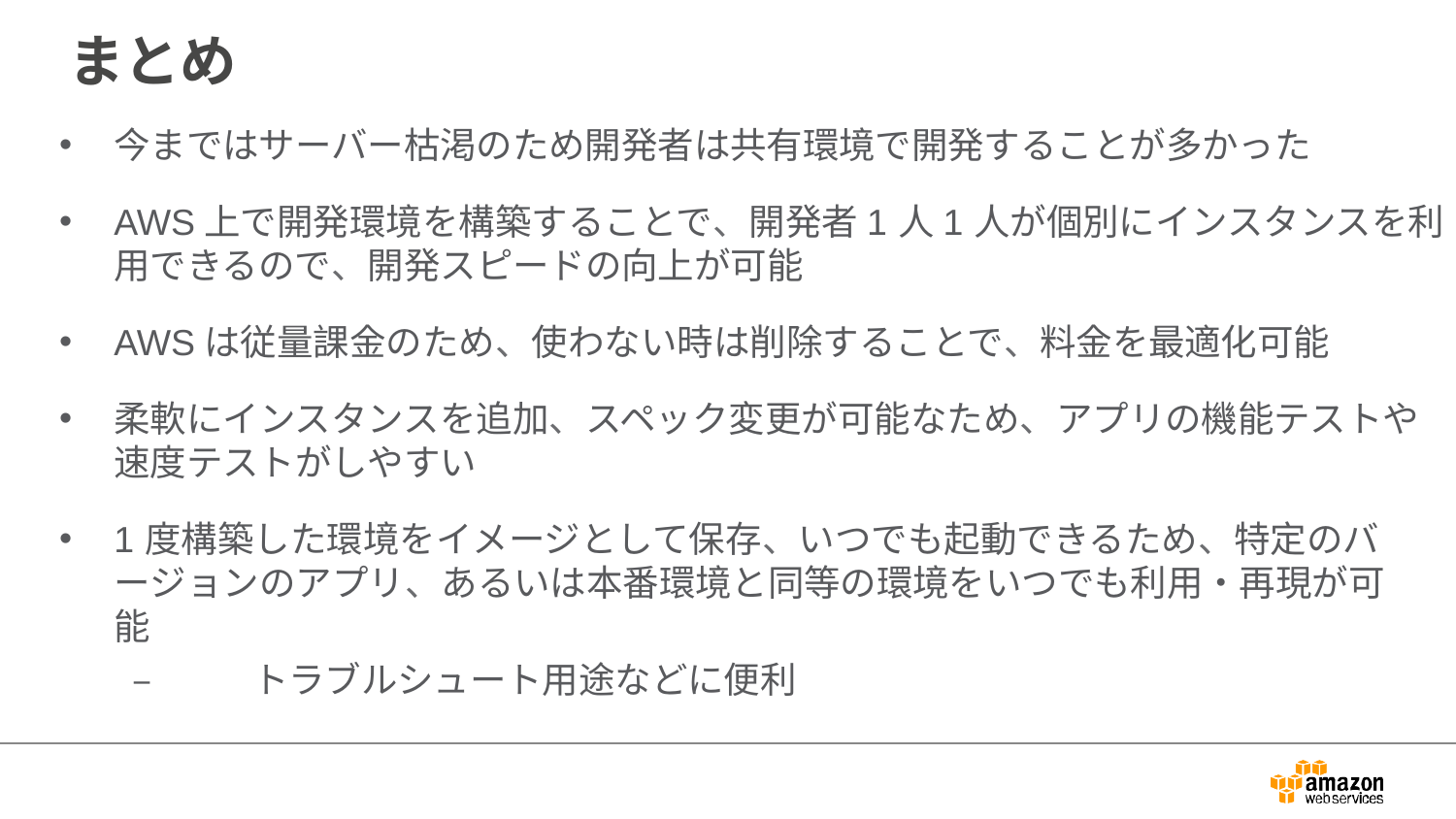

まとめ
今まではサーバー枯渇のため開発者は共有環境で開発することが多かった

AWS上で開発環境を構築することで、開発者1人1人が個別にインスタンスを利用できるので、開発スピードの向上が可能

AWSは従量課金のため、使わない時は削除することで、料金を最適化可能

柔軟にインスタンスを追加、スペック変更が可能なため、アプリの機能テストや速度テストがしやすい

1度構築した環境をイメージとして保存、いつでも起動できるため、特定のバージョンのアプリ、あるいは本番環境と同等の環境をいつでも利用・再現が可能
–	トラブルシュート用途などに便利